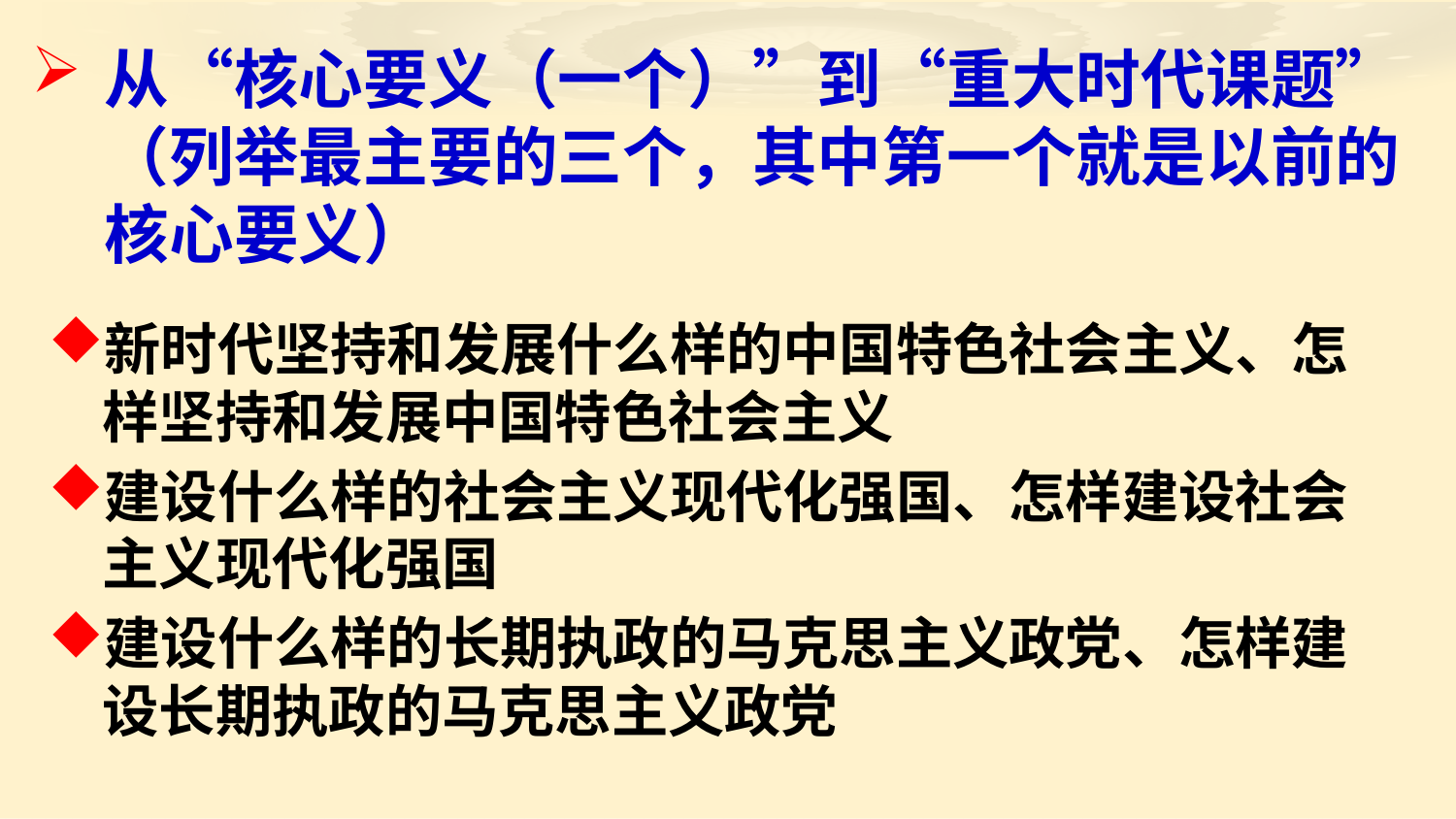

从“核心要义（一个）”到“重大时代课题”（列举最主要的三个，其中第一个就是以前的核心要义）
新时代坚持和发展什么样的中国特色社会主义、怎样坚持和发展中国特色社会主义
建设什么样的社会主义现代化强国、怎样建设社会主义现代化强国
建设什么样的长期执政的马克思主义政党、怎样建设长期执政的马克思主义政党